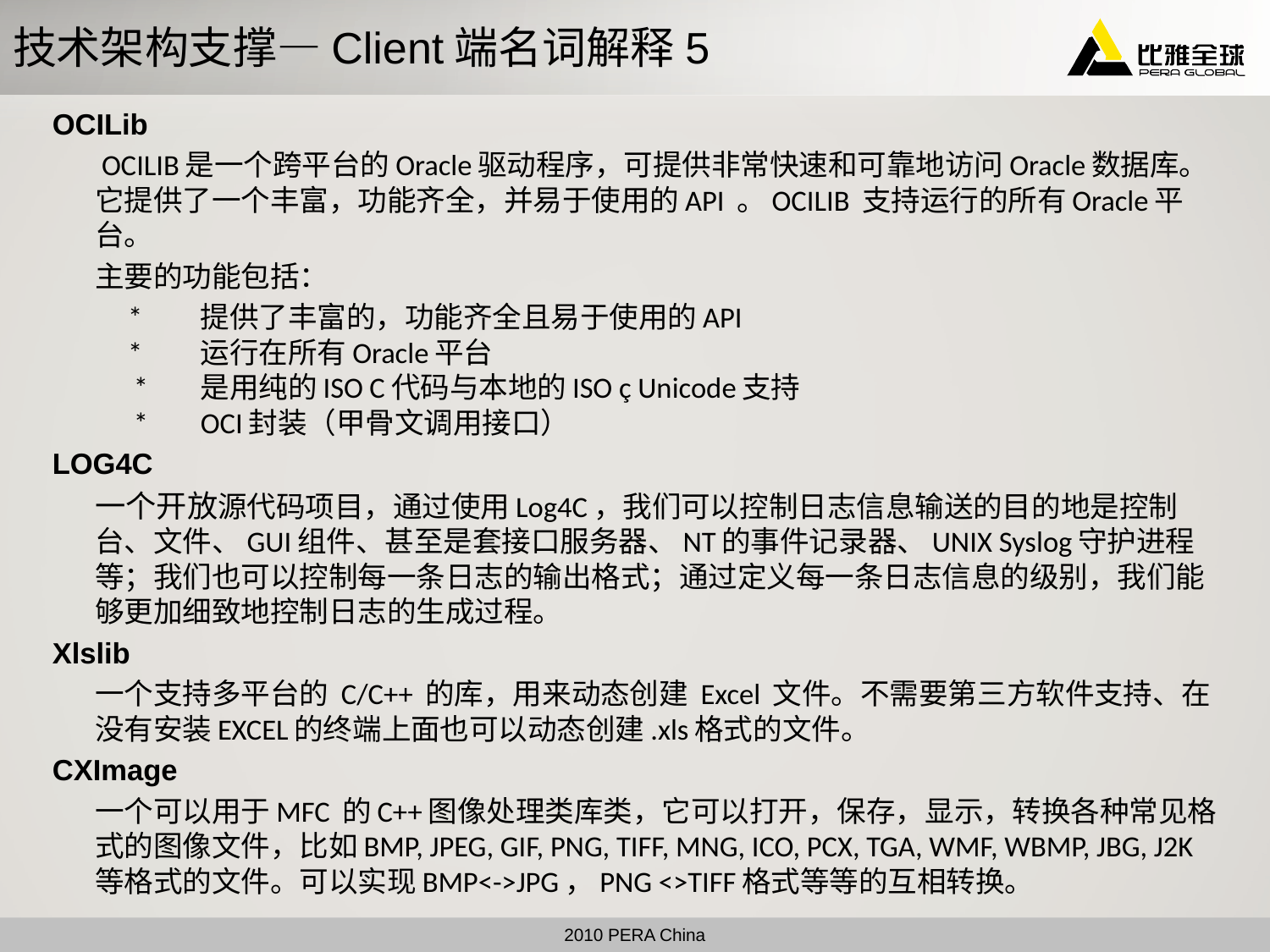

# 技术架构支撑—Client端名词解释5
OCILib
	 OCILIB是一个跨平台的Oracle驱动程序，可提供非常快速和可靠地访问Oracle数据库。它提供了一个丰富，功能齐全，并易于使用的API 。OCILIB 支持运行的所有Oracle平台。
	主要的功能包括：
	     *	提供了丰富的，功能齐全且易于使用的API
     *	运行在所有Oracle平台
     *	是用纯的ISO C代码与本地的ISO ç Unicode支持
     * 	OCI封装（甲骨文调用接口）
LOG4C
	一个开放源代码项目，通过使用Log4C，我们可以控制日志信息输送的目的地是控制台、文件、GUI组件、甚至是套接口服务器、NT的事件记录器、UNIX Syslog守护进程等；我们也可以控制每一条日志的输出格式；通过定义每一条日志信息的级别，我们能够更加细致地控制日志的生成过程。
Xlslib
	一个支持多平台的 C/C++ 的库，用来动态创建 Excel 文件。不需要第三方软件支持、在没有安装EXCEL的终端上面也可以动态创建.xls格式的文件。
CXImage
	一个可以用于MFC 的C++图像处理类库类，它可以打开，保存，显示，转换各种常见格式的图像文件，比如BMP, JPEG, GIF, PNG, TIFF, MNG, ICO, PCX, TGA, WMF, WBMP, JBG, J2K 等格式的文件。可以实现BMP<->JPG，PNG <>TIFF格式等等的互相转换。